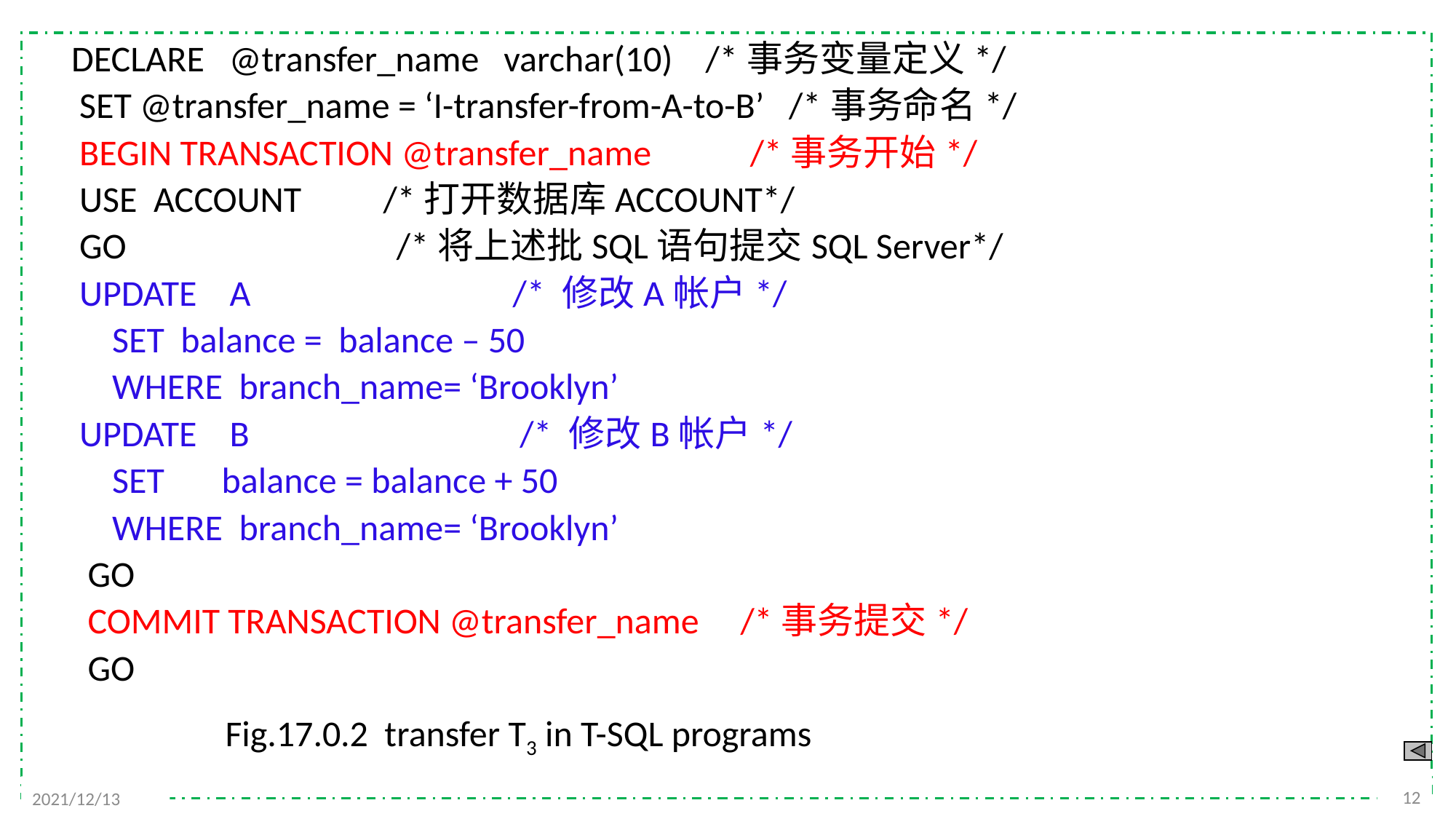

DECLARE   @transfer_name   varchar(10)    /*事务变量定义*/
    SET @transfer_name = ‘I-transfer-from-A-to-B’   /*事务命名*/
    BEGIN TRANSACTION @transfer_name            /*事务开始*/
    USE  ACCOUNT          /*打开数据库ACCOUNT*/
    GO                                 /*将上述批SQL语句提交SQL Server*/
    UPDATE    A                                /* 修改A帐户*/
        SET  balance =  balance – 50
        WHERE  branch_name= ‘Brooklyn’
    UPDATE    B                                 /* 修改B帐户*/
        SET       balance = balance + 50
        WHERE  branch_name= ‘Brooklyn’
     GO
     COMMIT TRANSACTION @transfer_name     /*事务提交*/
     GO
Fig.17.0.2  transfer T3 in T-SQL programs

12
2021/12/13